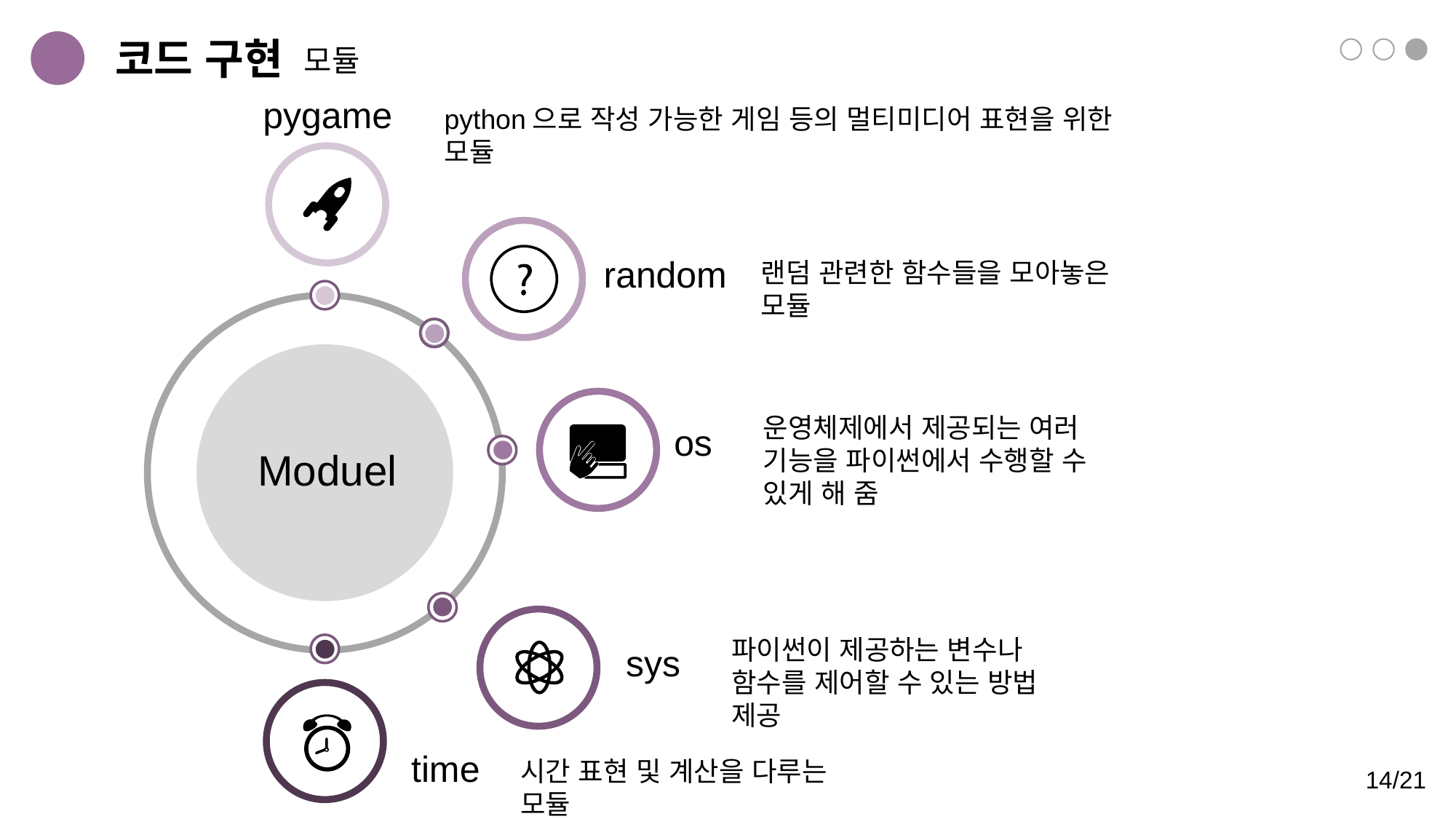

코드 구현

모듈
3

pygame
python으로 작성 가능한 게임 등의 멀티미디어 표현을 위한 모듈

random
랜덤 관련한 함수들을 모아놓은 모듈

운영체제에서 제공되는 여러 기능을 파이썬에서 수행할 수 있게 해 줌
os

Moduel

파이썬이 제공하는 변수나 함수를 제어할 수 있는 방법 제공

sys

time
시간 표현 및 계산을 다루는 모듈
14/21